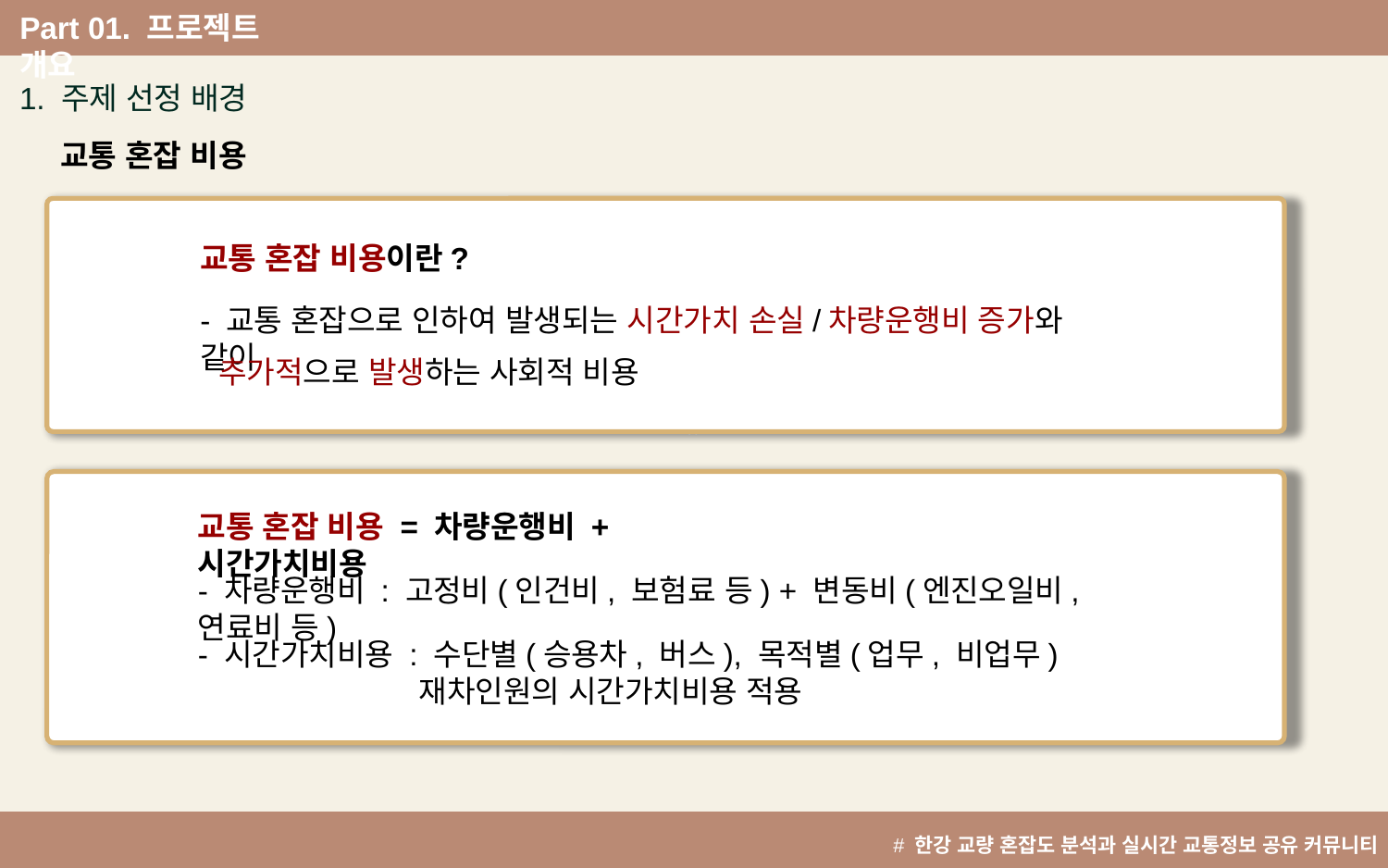

Part 01. 프로젝트 개요
^
1. 주제 선정 배경
교통 혼잡 비용
교통 혼잡 비용이란?
- 교통 혼잡으로 인하여 발생되는 시간가치 손실/차량운행비 증가와 같이
추가적으로 발생하는 사회적 비용
교통 혼잡 비용 = 차량운행비 + 시간가치비용
- 차량운행비 : 고정비(인건비, 보험료 등) + 변동비(엔진오일비, 연료비 등)
- 시간가치비용 : 수단별(승용차, 버스), 목적별(업무, 비업무)
                         재차인원의 시간가치비용 적용
# 한강 교량 혼잡도 분석과 실시간 교통정보 공유 커뮤니티 개발